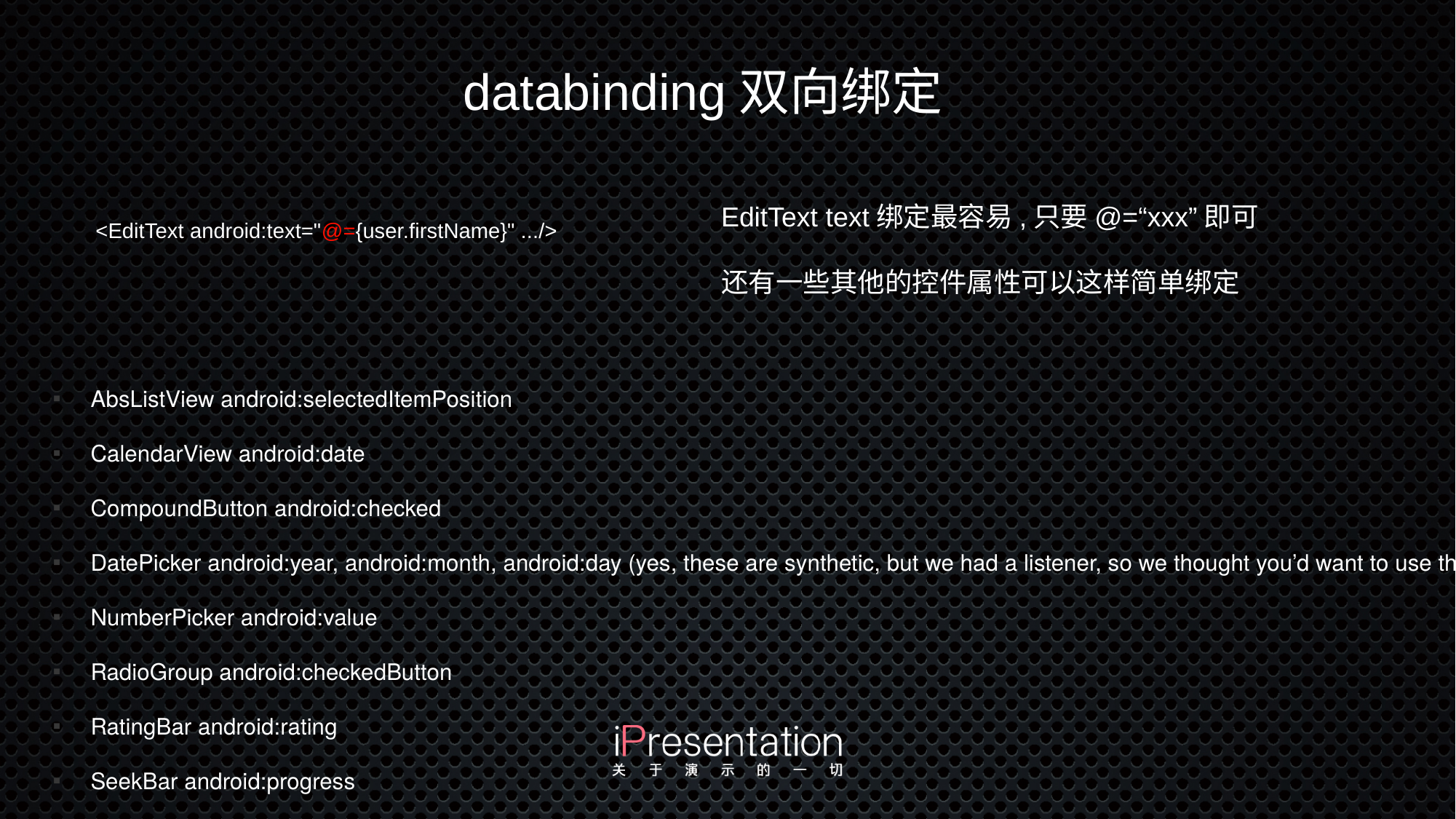

# databinding双向绑定
    <EditText android:text="@={user.firstName}" .../>
EditText text绑定最容易,只要@=“xxx”即可

还有一些其他的控件属性可以这样简单绑定
AbsListView android:selectedItemPosition
CalendarView android:date
CompoundButton android:checked
DatePicker android:year, android:month, android:day (yes, these are synthetic, but we had a listener, so we thought you’d want to use them)
NumberPicker android:value
RadioGroup android:checkedButton
RatingBar android:rating
SeekBar android:progress
TabHost android:currentTab (you probably don’t care, but we had the listener)
TextView android:text
TimePicker android:hour, android:minute (again, synthetic, but we had the listener)